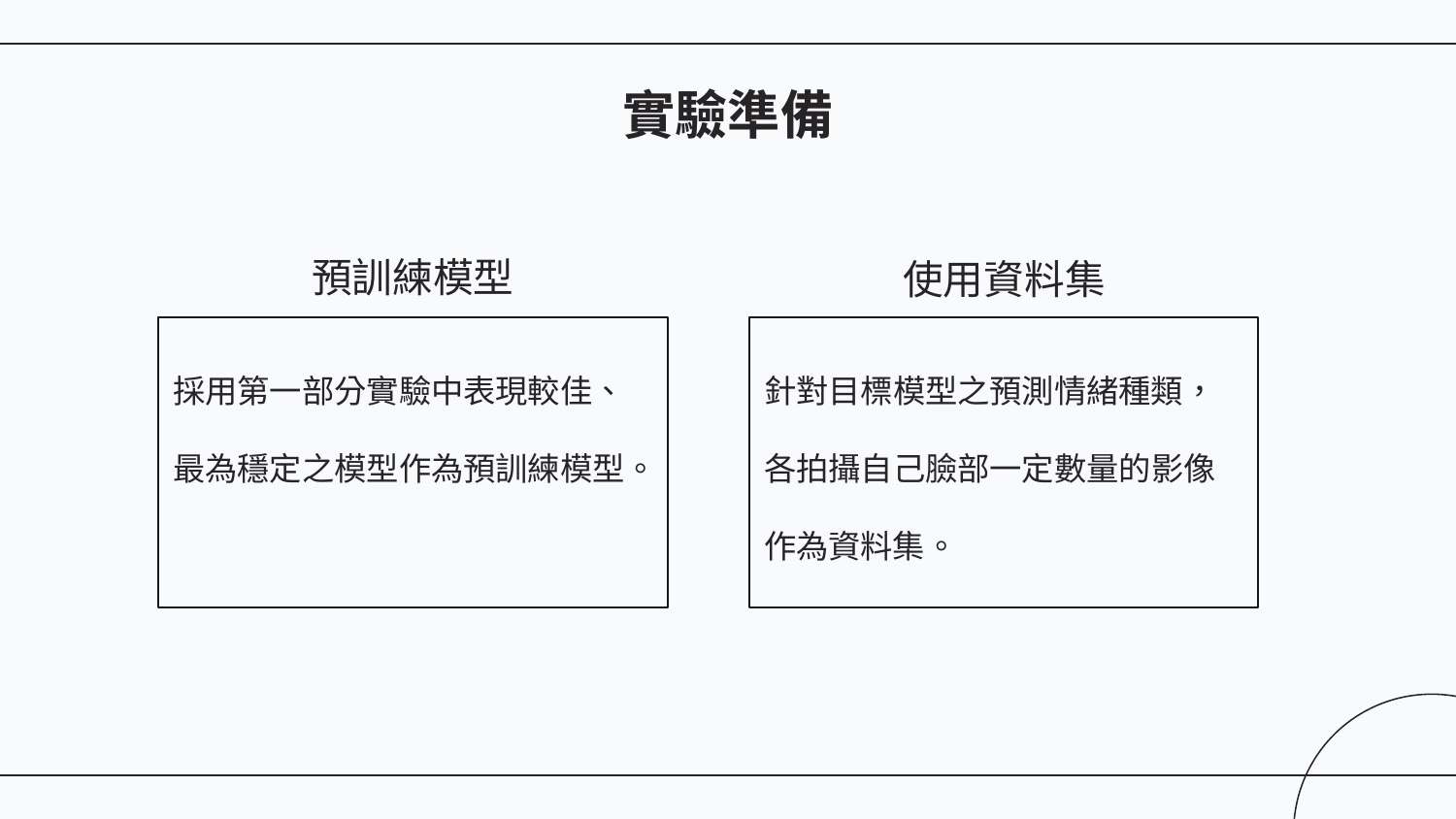

# 實驗準備
預訓練模型
使用資料集
採用第一部分實驗中表現較佳、最為穩定之模型作為預訓練模型。
針對目標模型之預測情緒種類，各拍攝自己臉部一定數量的影像作為資料集。